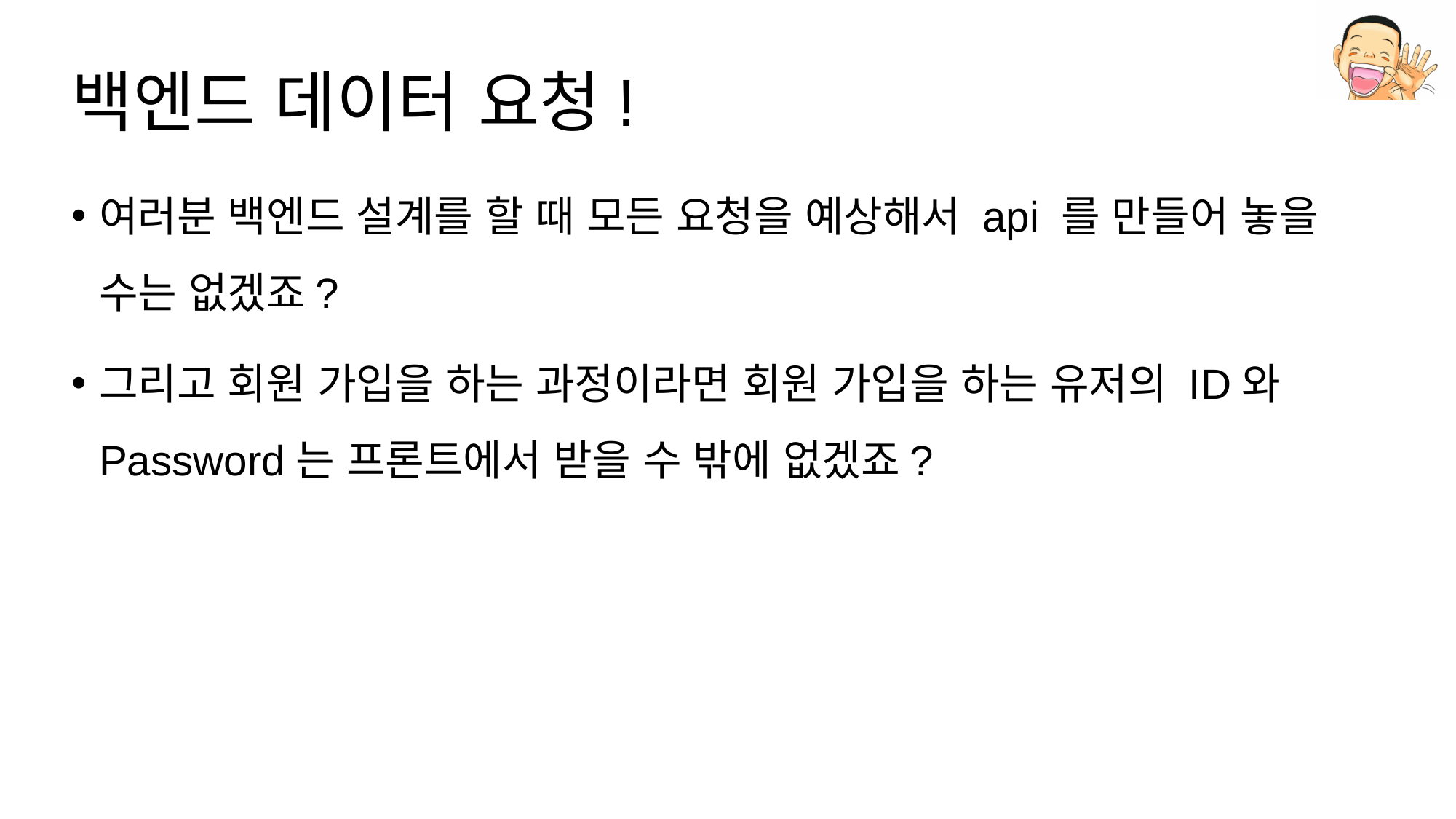

# 백엔드 데이터 요청!
여러분 백엔드 설계를 할 때 모든 요청을 예상해서 api 를 만들어 놓을 수는 없겠죠?
그리고 회원 가입을 하는 과정이라면 회원 가입을 하는 유저의 ID와 Password는 프론트에서 받을 수 밖에 없겠죠?